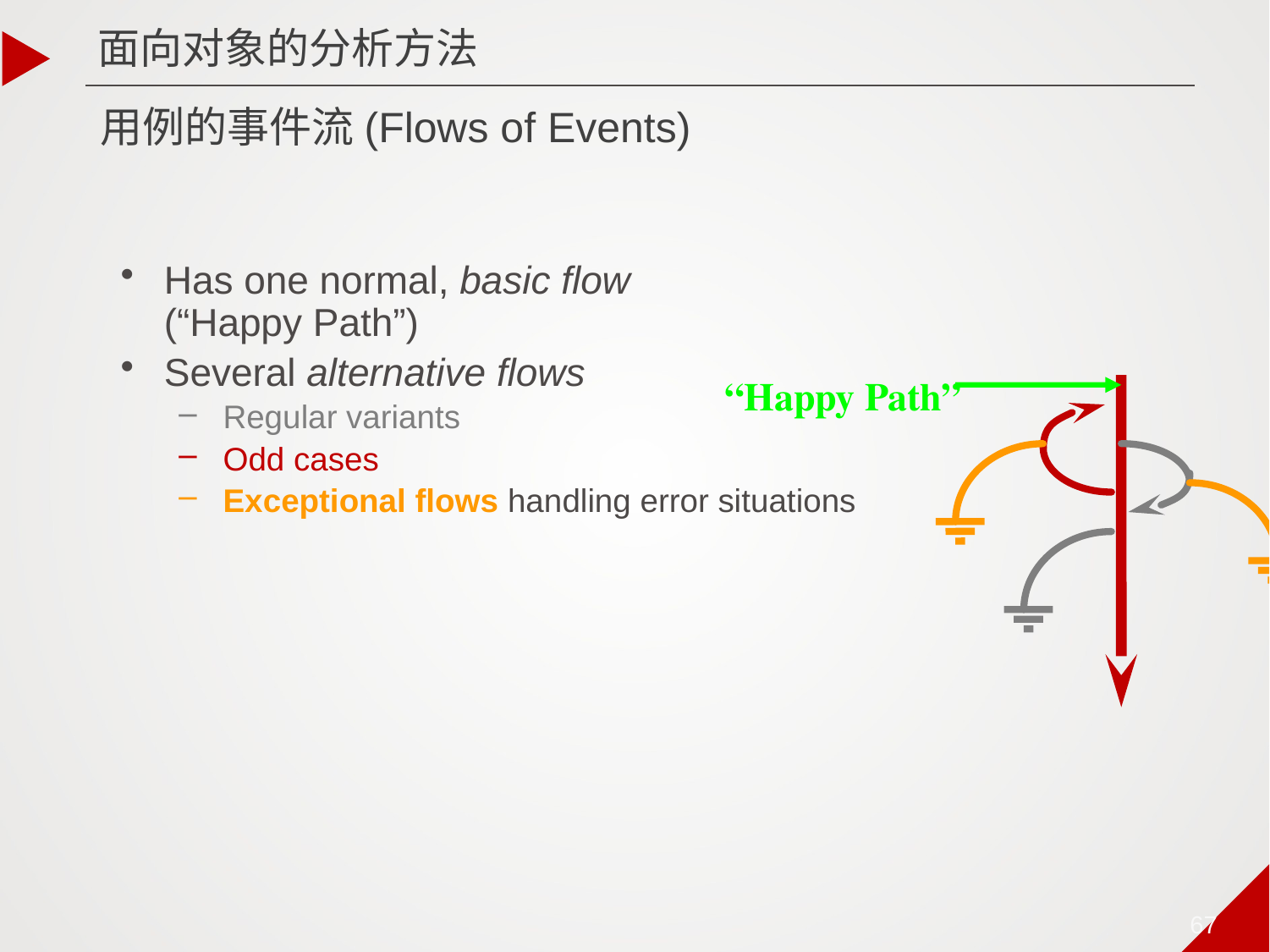

面向对象的分析方法

# 用例的事件流(Flows of Events)
Has one normal, basic flow
(“Happy Path”)
Several alternative flows
Regular variants
Odd cases
Exceptional flows handling error situations

“Happy Path”